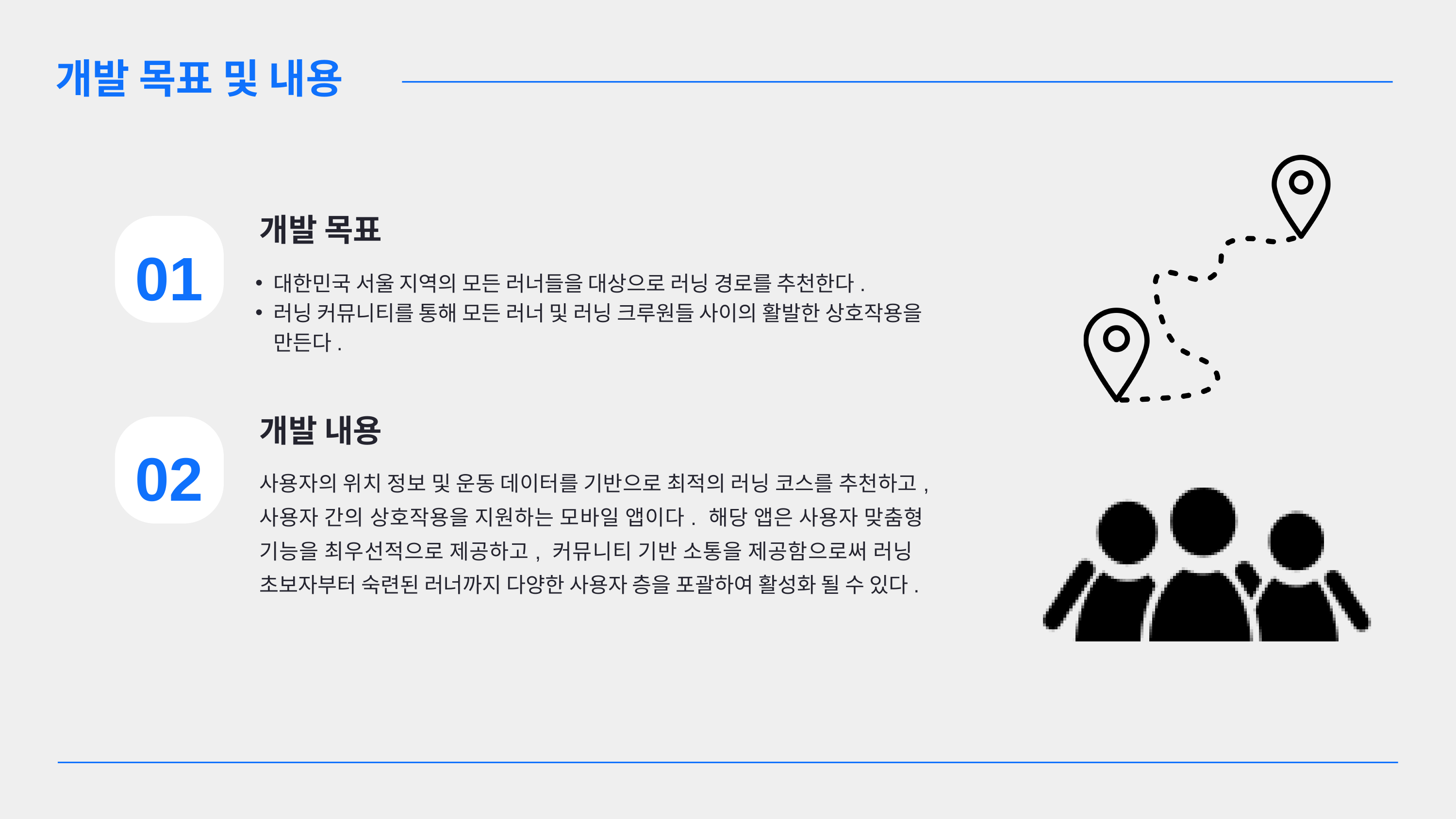

개발 목표 및 내용

개발 목표

01
대한민국 서울 지역의 모든 러너들을 대상으로 러닝 경로를 추천한다.
러닝 커뮤니티를 통해 모든 러너 및 러닝 크루원들 사이의 활발한 상호작용을     만든다.

개발 내용

02
사용자의 위치 정보 및 운동 데이터를 기반으로 최적의 러닝 코스를 추천하고, 사용자 간의 상호작용을 지원하는 모바일 앱이다. 해당 앱은 사용자 맞춤형  기능을 최우선적으로 제공하고, 커뮤니티 기반 소통을 제공함으로써 러닝    초보자부터 숙련된 러너까지 다양한 사용자 층을 포괄하여 활성화 될 수 있다.